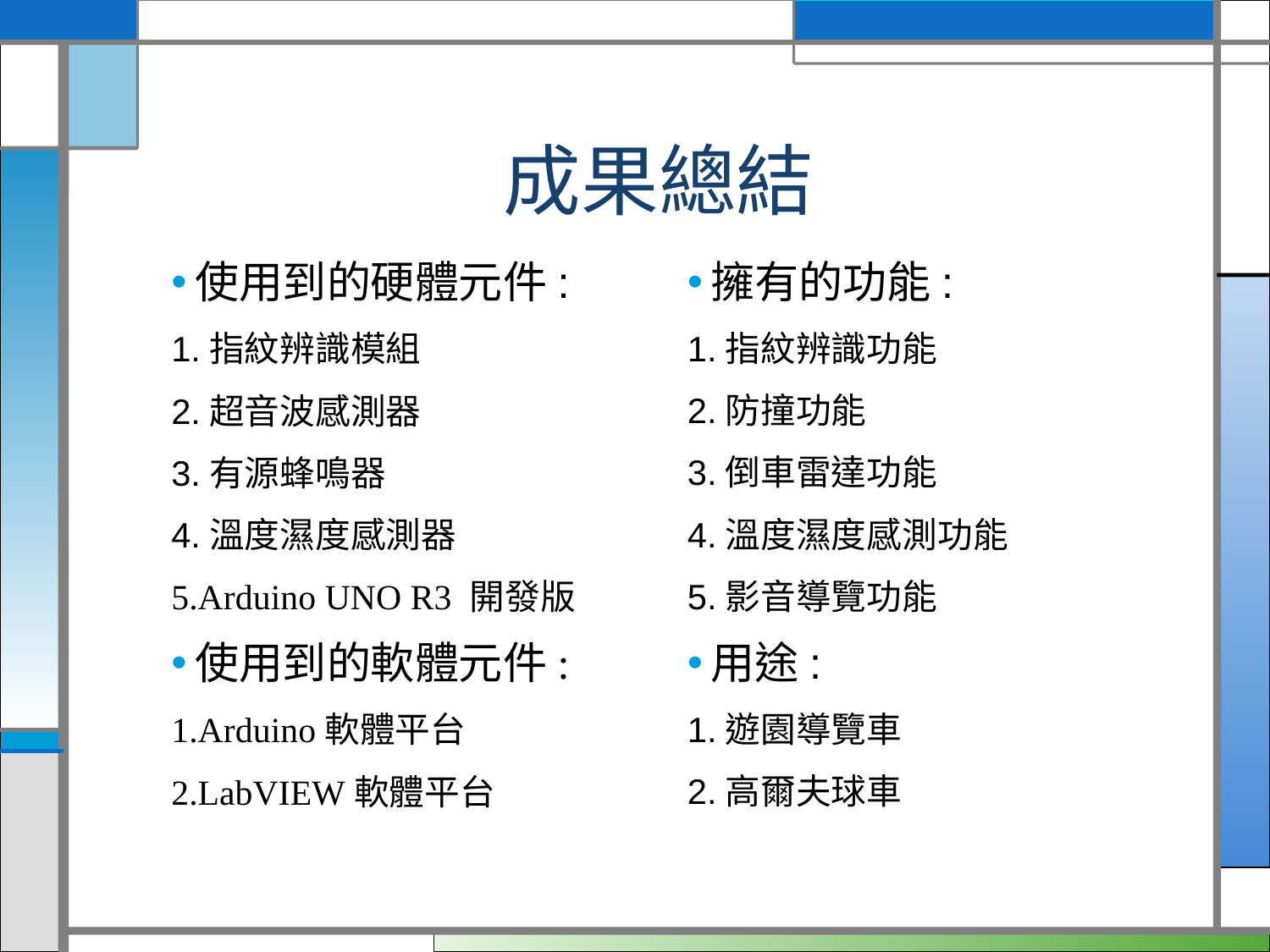

# 成果總結
使用到的硬體元件:
1.指紋辨識模組
2.超音波感測器
3.有源蜂鳴器
4.溫度濕度感測器
5.Arduino UNO R3 開發版
使用到的軟體元件:
1.Arduino軟體平台
2.LabVIEW軟體平台

擁有的功能:
1.指紋辨識功能
2.防撞功能
3.倒車雷達功能
4.溫度濕度感測功能
5.影音導覽功能
用途:
1.遊園導覽車
2.高爾夫球車